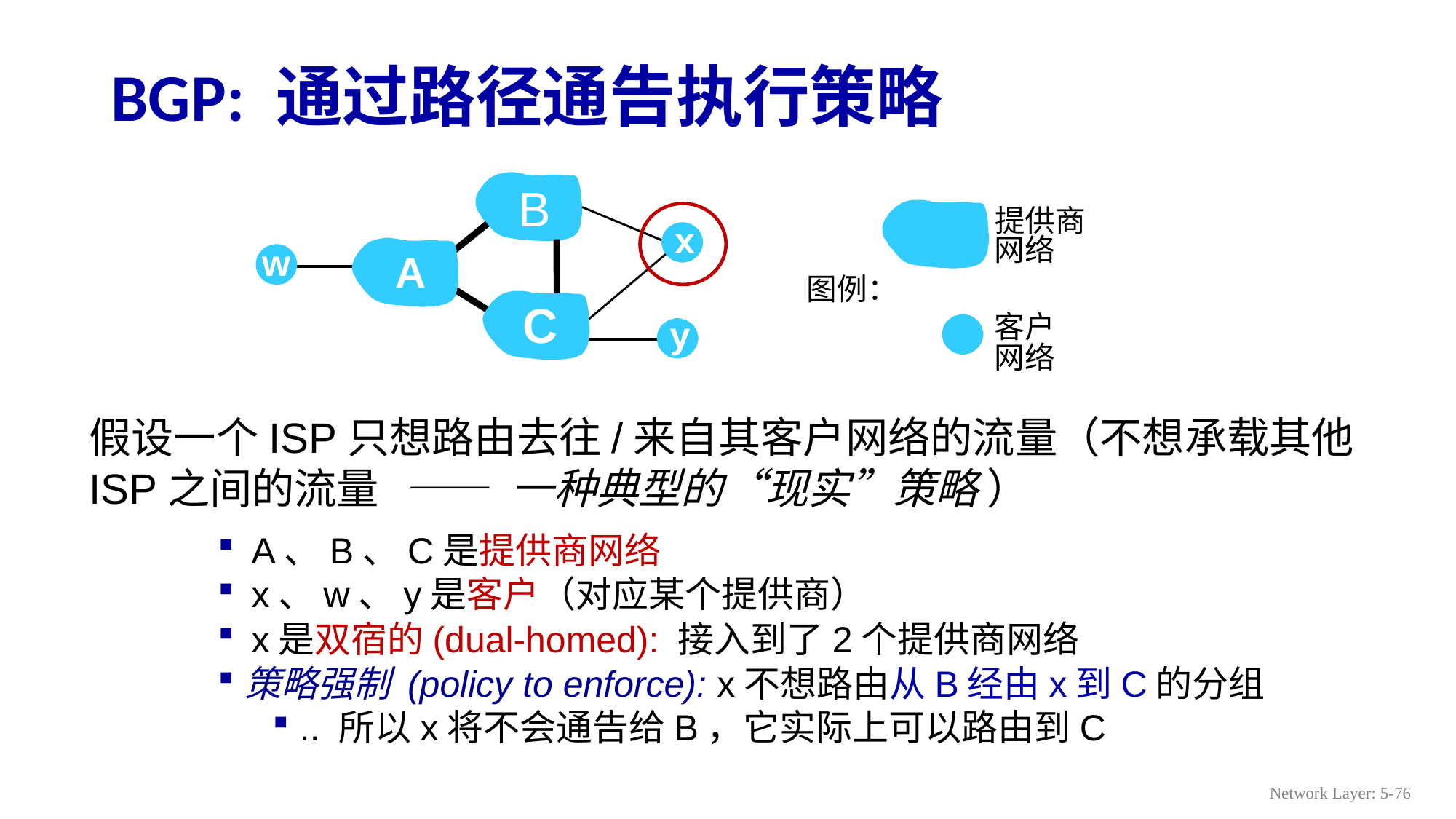

# BGP: 通过路径通告执行策略

B

提供商

网络

图例：

客户

网络

x

A

w

C

y

假设一个ISP只想路由去往/来自其客户网络的流量（不想承载其他ISP之间的流量   ——  一种典型的“现实”策略 ）

A、B、C是提供商网络
x、w、y是客户（对应某个提供商）
x是双宿的(dual-homed): 接入到了2个提供商网络
策略强制 (policy to enforce): x不想路由从B经由x到C的分组
.. 所以x将不会通告给B，它实际上可以路由到C

Network Layer: 5-76